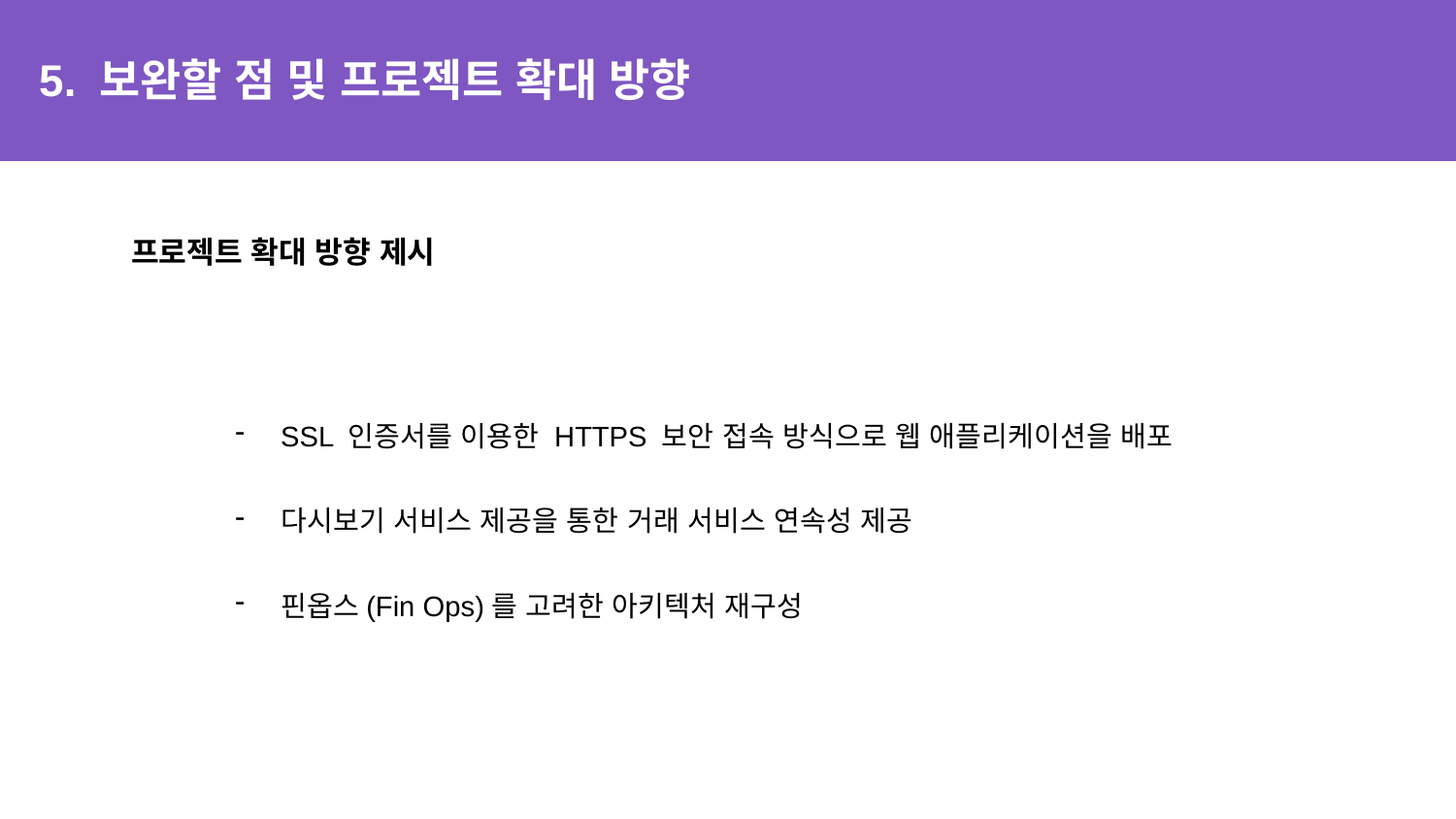

# 5. 보완할 점 및 프로젝트 확대 방향
프로젝트 확대 방향 제시
SSL 인증서를 이용한 HTTPS 보안 접속 방식으로 웹 애플리케이션을 배포
다시보기 서비스 제공을 통한 거래 서비스 연속성 제공
핀옵스(Fin Ops)를 고려한 아키텍처 재구성